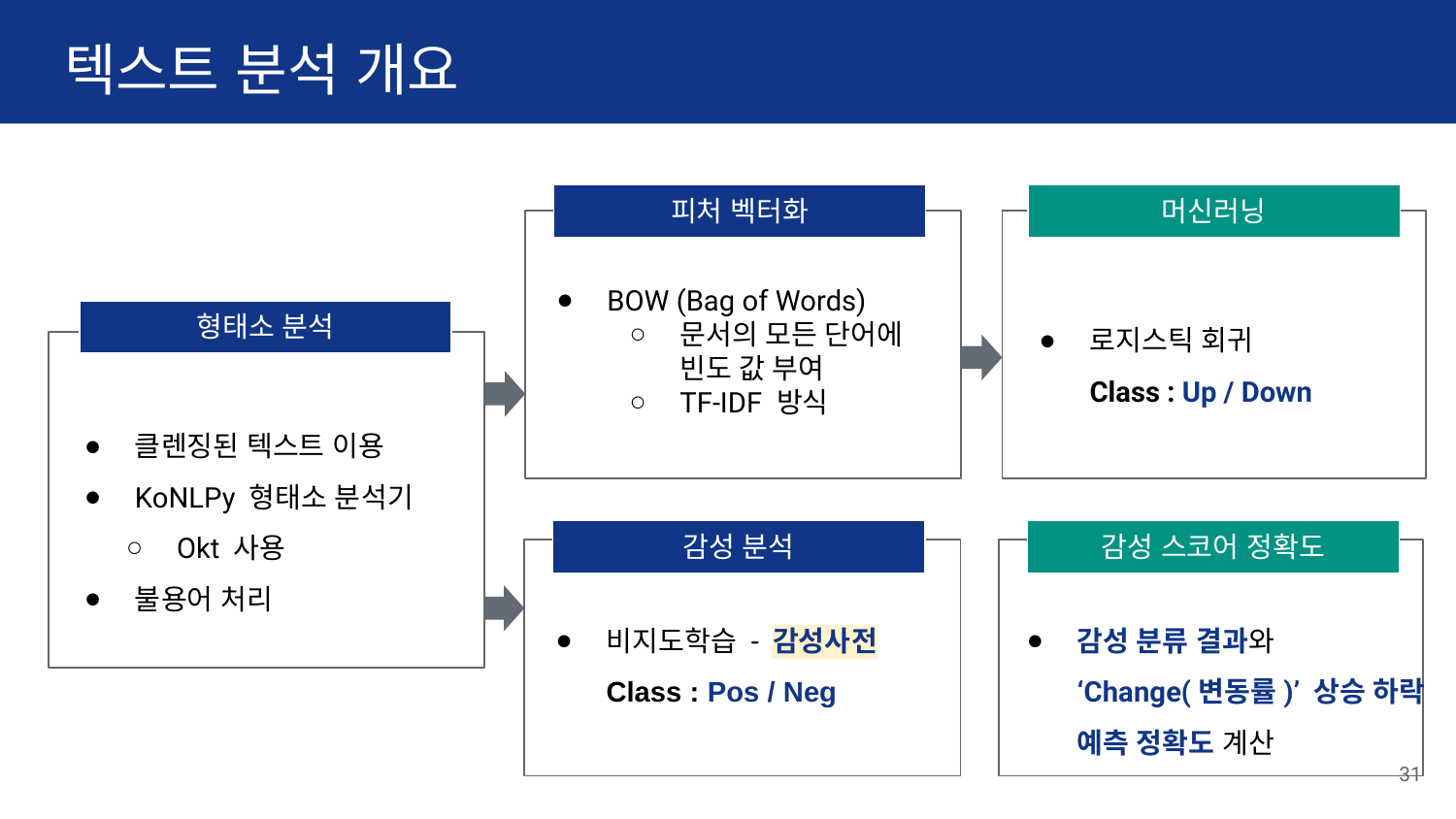

# 텍스트 분석 개요
피처 벡터화

머신러닝

BOW (Bag of Words)
문서의 모든 단어에
빈도 값 부여
TF-IDF 방식
로지스틱 회귀
Class : Up / Down
형태소 분석

클렌징된 텍스트 이용
KoNLPy 형태소 분석기
Okt 사용
불용어 처리
감성 분석

감성 스코어 정확도

비지도학습 - 감성사전
Class : Pos / Neg
감성 분류 결과와
‘Change(변동률)’ 상승 하락
예측 정확도 계산
31